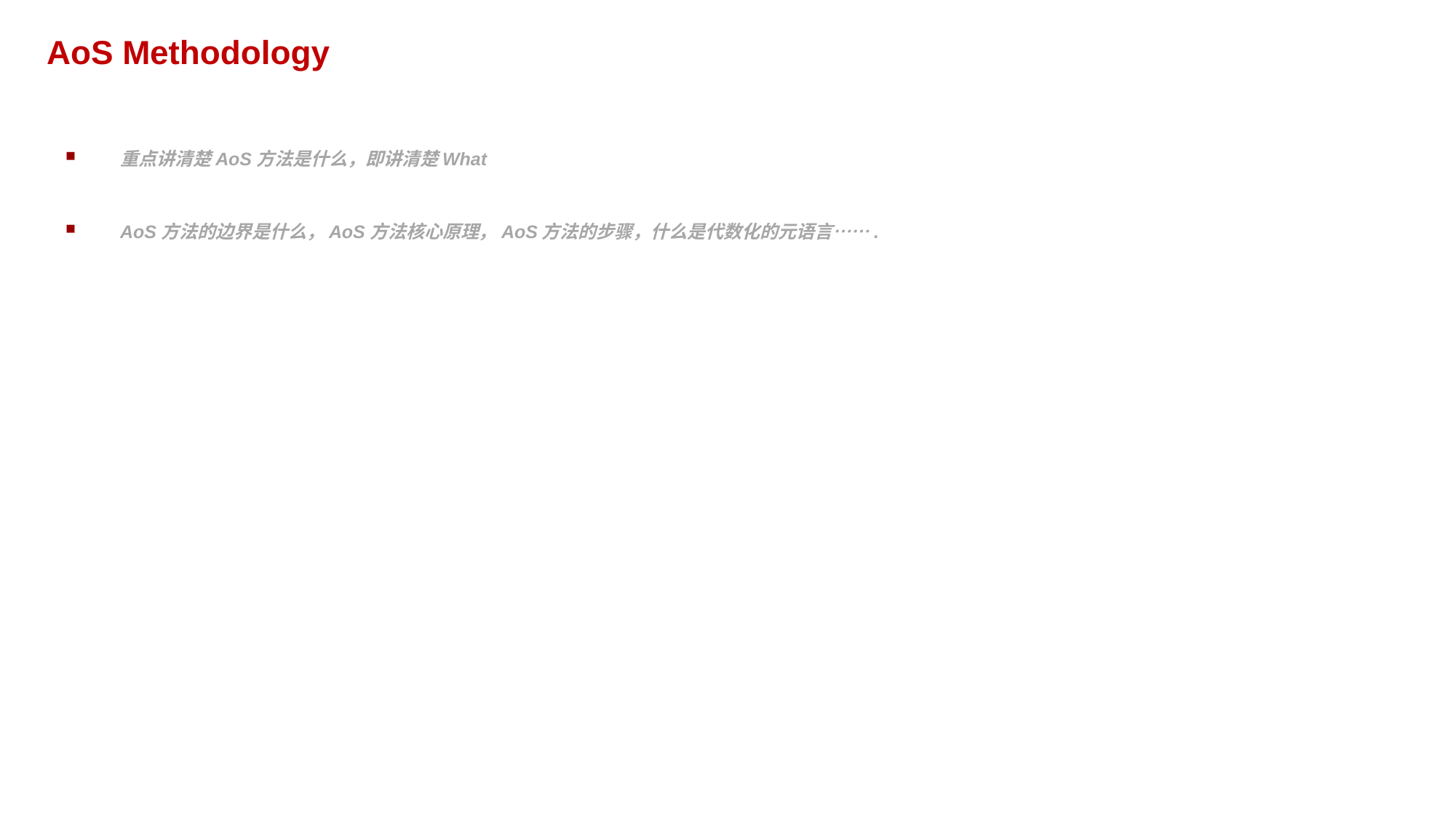

# AoS Methodology
重点讲清楚AoS方法是什么，即讲清楚What

AoS方法的边界是什么，AoS方法核心原理，AoS方法的步骤，什么是代数化的元语言…….